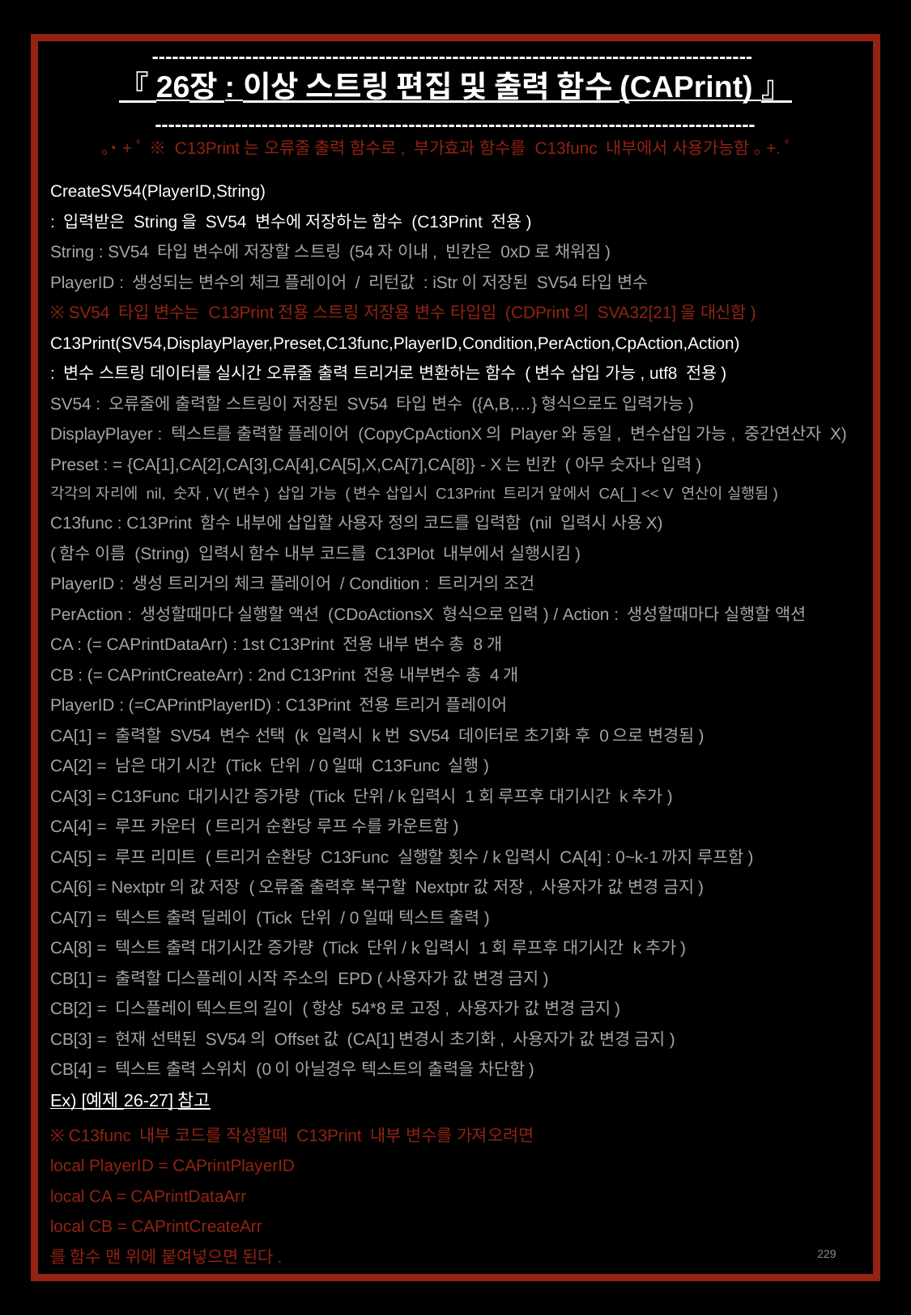

------------------------------------------------------------------------------------------
『 26장 : 이상 스트링 편집 및 출력 함수 (CAPrint) 』
------------------------------------------------------------------------------------------

｡˙+ﾟ ※ C13Print는 오류줄 출력 함수로, 부가효과 함수를 C13func 내부에서 사용가능함 ｡+.ﾟ
CreateSV54(PlayerID,String)
: 입력받은 String을 SV54 변수에 저장하는 함수 (C13Print 전용)
String : SV54 타입 변수에 저장할 스트링 (54자 이내, 빈칸은 0xD로 채워짐)
PlayerID : 생성되는 변수의 체크 플레이어 / 리턴값 : iStr이 저장된 SV54타입 변수
※ SV54 타입 변수는 C13Print전용 스트링 저장용 변수 타입임 (CDPrint의 SVA32[21]을 대신함)
C13Print(SV54,DisplayPlayer,Preset,C13func,PlayerID,Condition,PerAction,CpAction,Action)
: 변수 스트링 데이터를 실시간 오류줄 출력 트리거로 변환하는 함수 (변수 삽입 가능, utf8 전용)
SV54 : 오류줄에 출력할 스트링이 저장된 SV54 타입 변수 ({A,B,…}형식으로도 입력가능)
DisplayPlayer : 텍스트를 출력할 플레이어 (CopyCpActionX의 Player와 동일, 변수삽입 가능, 중간연산자 X)
Preset : = {CA[1],CA[2],CA[3],CA[4],CA[5],X,CA[7],CA[8]} - X는 빈칸 (아무 숫자나 입력)
각각의 자리에 nil, 숫자, V(변수) 삽입 가능 (변수 삽입시 C13Print 트리거 앞에서 CA[_] << V 연산이 실행됨)
C13func : C13Print 함수 내부에 삽입할 사용자 정의 코드를 입력함 (nil 입력시 사용X)
(함수 이름 (String) 입력시 함수 내부 코드를 C13Plot 내부에서 실행시킴)
PlayerID : 생성 트리거의 체크 플레이어 / Condition : 트리거의 조건
PerAction : 생성할때마다 실행할 액션 (CDoActionsX 형식으로 입력) / Action : 생성할때마다 실행할 액션
CA : (= CAPrintDataArr) : 1st C13Print 전용 내부 변수 총 8개
CB : (= CAPrintCreateArr) : 2nd C13Print 전용 내부변수 총 4개
PlayerID : (=CAPrintPlayerID) : C13Print 전용 트리거 플레이어
CA[1] = 출력할 SV54 변수 선택 (k 입력시 k번 SV54 데이터로 초기화 후 0으로 변경됨)
CA[2] = 남은 대기 시간 (Tick 단위 / 0일때 C13Func 실행)
CA[3] = C13Func 대기시간 증가량 (Tick 단위/ k입력시 1회 루프후 대기시간 k추가)
CA[4] = 루프 카운터 (트리거 순환당 루프 수를 카운트함)
CA[5] = 루프 리미트 (트리거 순환당 C13Func 실행할 횟수/ k입력시 CA[4] : 0~k-1까지 루프함)
CA[6] = Nextptr의 값 저장 (오류줄 출력후 복구할 Nextptr값 저장, 사용자가 값 변경 금지)
CA[7] = 텍스트 출력 딜레이 (Tick 단위 / 0일때 텍스트 출력)
CA[8] = 텍스트 출력 대기시간 증가량 (Tick 단위/ k입력시 1회 루프후 대기시간 k추가)
CB[1] = 출력할 디스플레이 시작 주소의 EPD (사용자가 값 변경 금지)
CB[2] = 디스플레이 텍스트의 길이 (항상 54*8로 고정, 사용자가 값 변경 금지)
CB[3] = 현재 선택된 SV54의 Offset값 (CA[1]변경시 초기화, 사용자가 값 변경 금지)
CB[4] = 텍스트 출력 스위치 (0이 아닐경우 텍스트의 출력을 차단함)
Ex) [예제 26-27] 참고
※ C13func 내부 코드를 작성할때 C13Print 내부 변수를 가져오려면
local PlayerID = CAPrintPlayerID
local CA = CAPrintDataArr
local CB = CAPrintCreateArr
를 함수 맨 위에 붙여넣으면 된다.
229